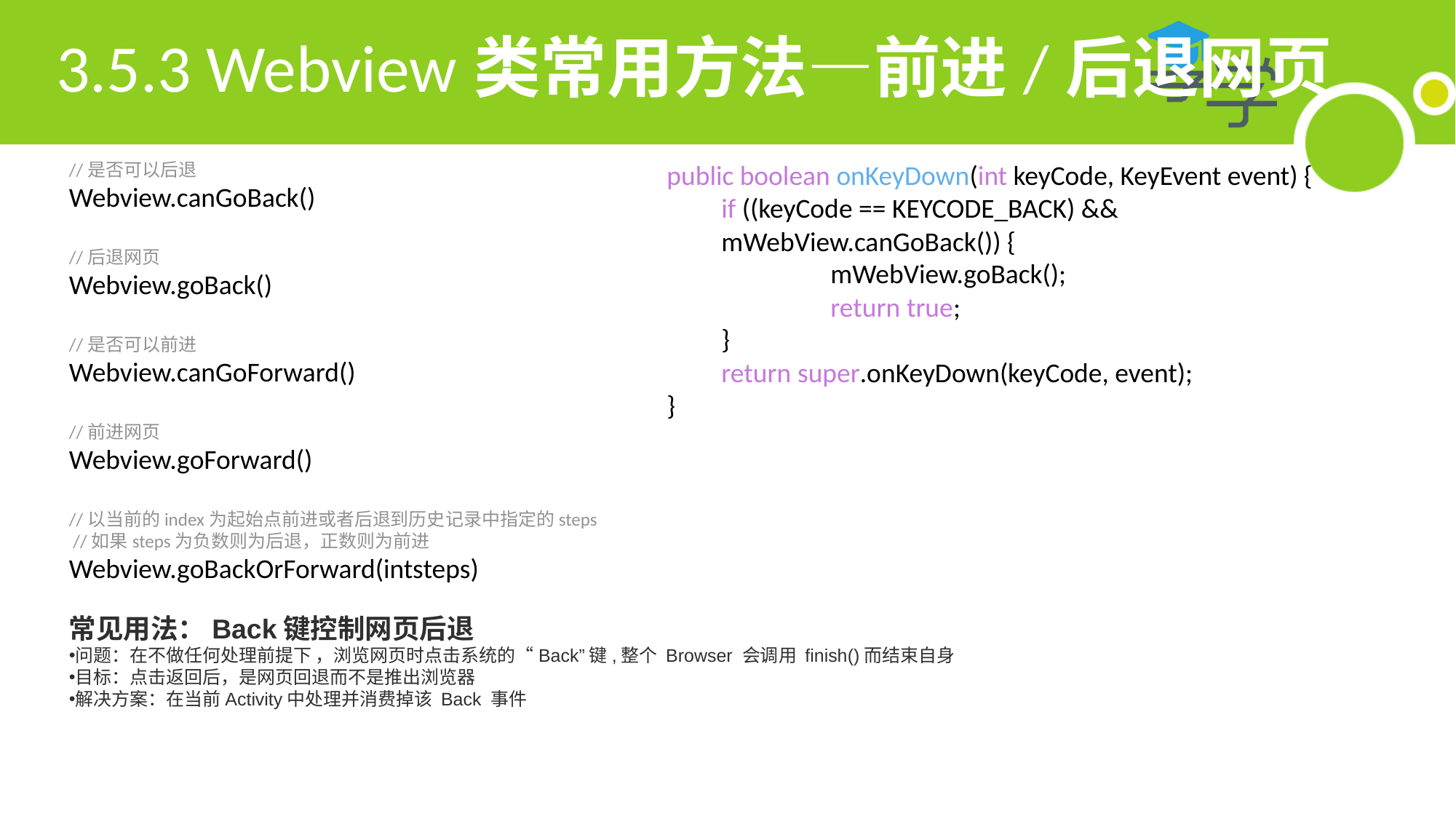

# 3.5.3 Webview类常用方法—前进/后退网页
//是否可以后退
Webview.canGoBack()

//后退网页
Webview.goBack()

//是否可以前进
Webview.canGoForward()

//前进网页
Webview.goForward()

//以当前的index为起始点前进或者后退到历史记录中指定的steps
 //如果steps为负数则为后退，正数则为前进
Webview.goBackOrForward(intsteps)
public boolean onKeyDown(int keyCode, KeyEvent event) {
if ((keyCode == KEYCODE_BACK) && 	mWebView.canGoBack()) {
	mWebView.goBack();
	return true;
}
return super.onKeyDown(keyCode, event);
}
常见用法：Back键控制网页后退
问题：在不做任何处理前提下 ，浏览网页时点击系统的“Back”键,整个 Browser 会调用 finish()而结束自身
目标：点击返回后，是网页回退而不是推出浏览器
解决方案：在当前Activity中处理并消费掉该 Back 事件